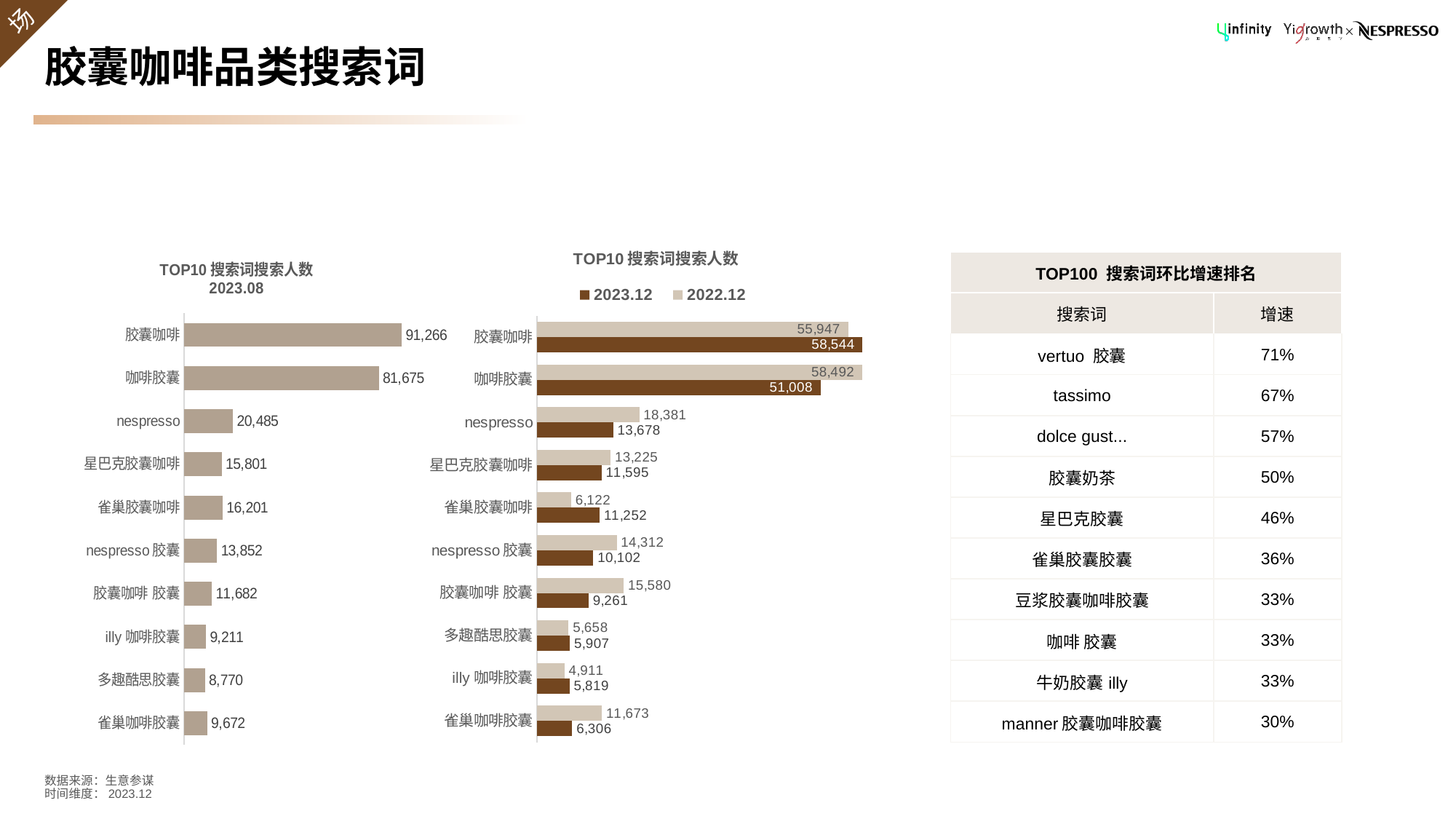

# 胶囊咖啡品类搜索词

### Chart: TOP10搜索词搜索人数

| Category | 2022.12 | 2023.12 |
|---|---|---|
| 胶囊咖啡 | 55947.0 | 58544.0 |
| 咖啡胶囊 | 58492.0 | 51008.0 |
| nespresso | 18381.0 | 13678.0 |
| 星巴克胶囊咖啡 | 13225.0 | 11595.0 |
| 雀巢胶囊咖啡 | 6122.0 | 11252.0 |
| nespresso胶囊 | 14312.0 | 10102.0 |
| 胶囊咖啡 胶囊 | 15580.0 | 9261.0 |
| 多趣酷思胶囊 | 5658.0 | 5907.0 |
| illy咖啡胶囊 | 4911.0 | 5819.0 |
| 雀巢咖啡胶囊 | 11673.0 | 6306.0 |

### Chart: TOP10搜索词搜索人数
2023.08

| Category | 搜索人数 |
|---|---|
| 胶囊咖啡 | 91266.0 |
| 咖啡胶囊 | 81675.0 |
| nespresso | 20485.0 |
| 星巴克胶囊咖啡 | 15801.0 |
| 雀巢胶囊咖啡 | 16201.0 |
| nespresso胶囊 | 13852.0 |
| 胶囊咖啡 胶囊 | 11682.0 |
| illy咖啡胶囊 | 9211.0 |
| 多趣酷思胶囊 | 8770.0 |
| 雀巢咖啡胶囊 | 9672.0 |
| TOP100 搜索词环比增速排名 |  |
| --- | --- |
| 搜索词 | 增速 |
| vertuo 胶囊 | 71% |
| tassimo | 67% |
| dolce gust... | 57% |
| 胶囊奶茶 | 50% |
| 星巴克胶囊 | 46% |
| 雀巢胶囊胶囊 | 36% |
| 豆浆胶囊咖啡胶囊 | 33% |
| 咖啡 胶囊 | 33% |
| 牛奶胶囊illy | 33% |
| manner胶囊咖啡胶囊 | 30% |
数据来源：生意参谋
时间维度：2023.12